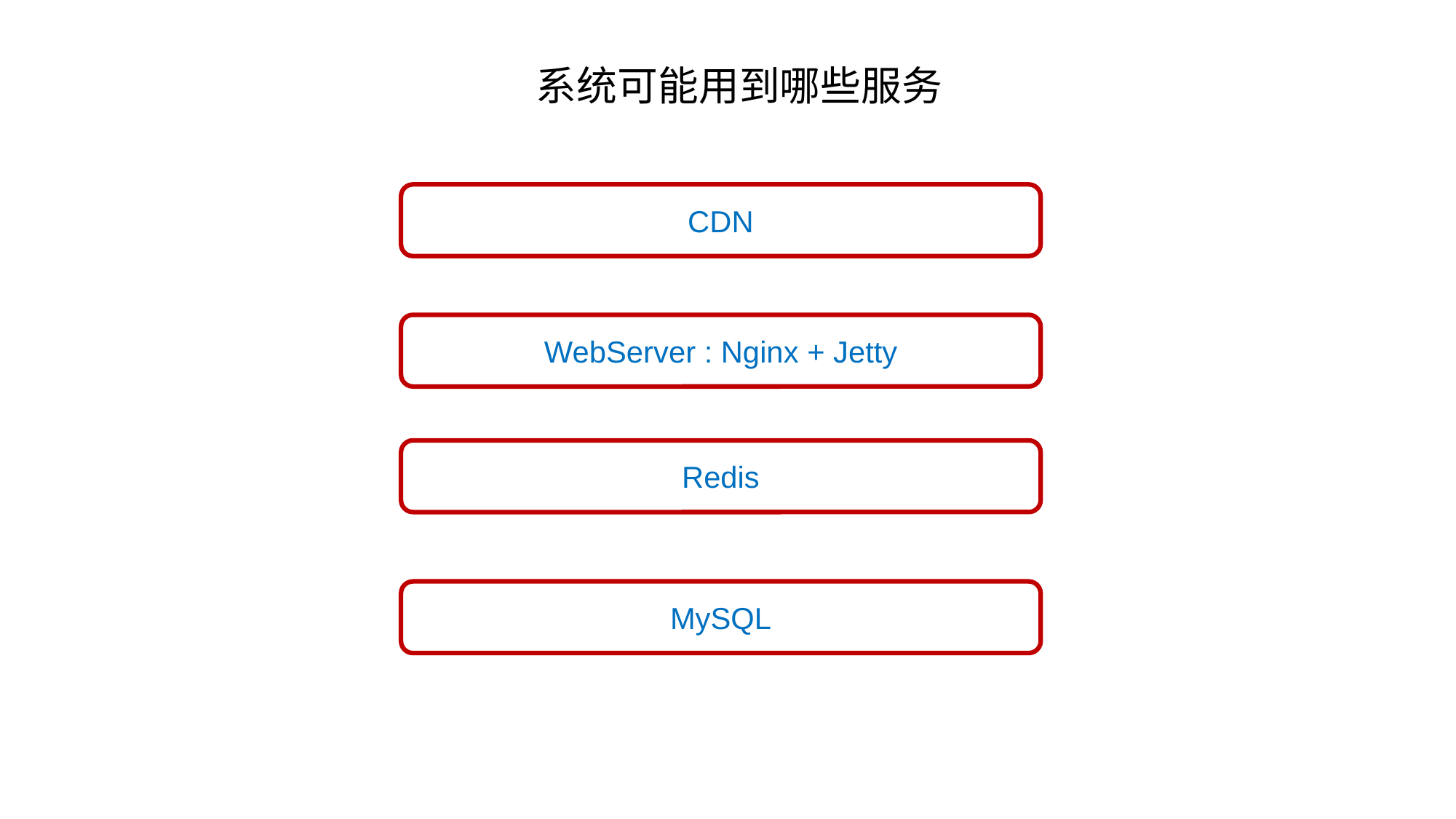

# 系统可能用到哪些服务
CDN
WebServer : Nginx + Jetty
Redis
MySQL